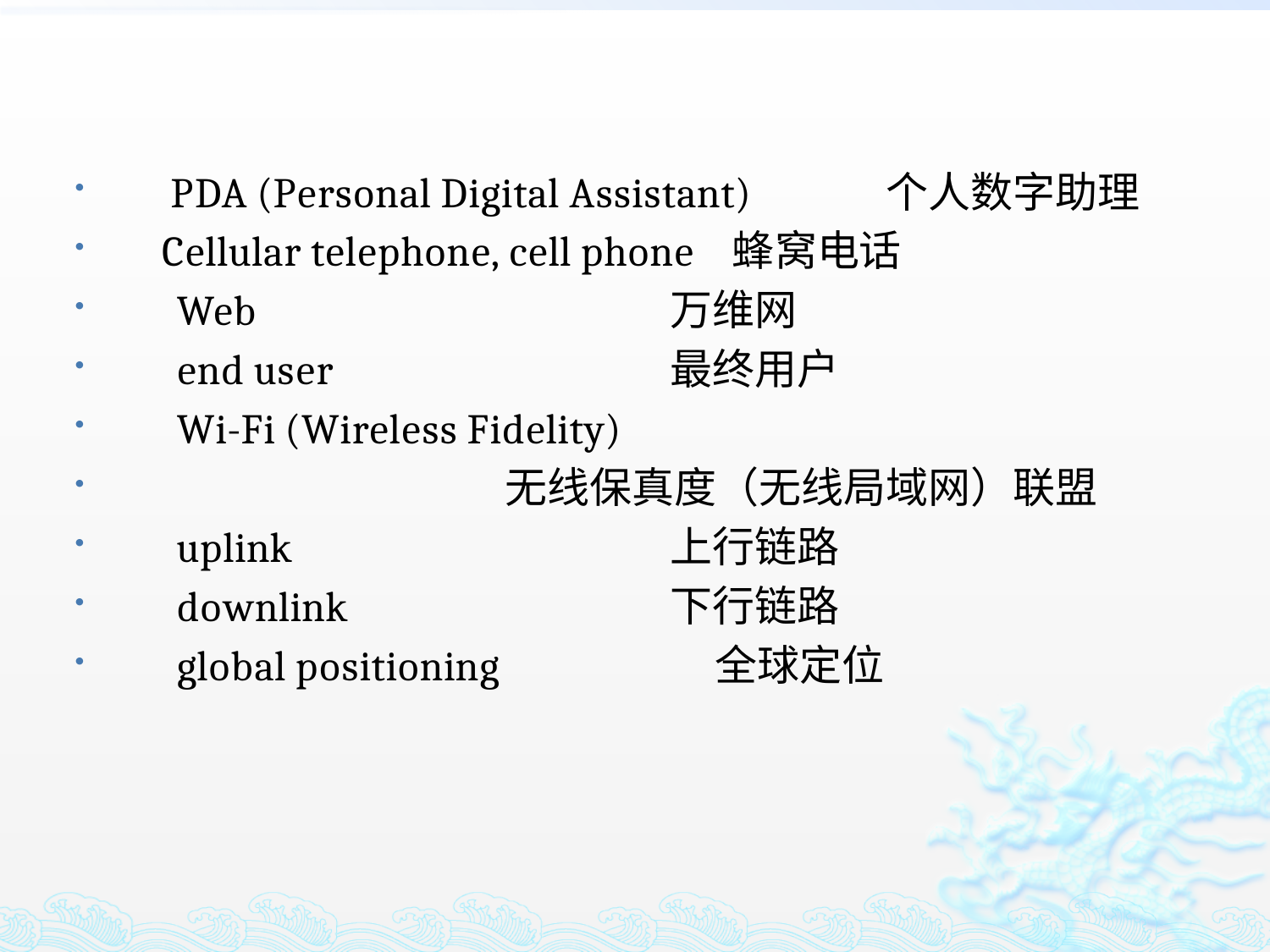

PDA (Personal Digital Assistant)      	个人数字助理
    Cellular telephone, cell phone   蜂窝电话
　Web                                  	   万维网
　end user                               	   最终用户
　Wi-Fi (Wireless Fidelity)
			无线保真度（无线局域网）联盟
　uplink                                	   上行链路
　downlink                              	   下行链路
　global positioning                      全球定位